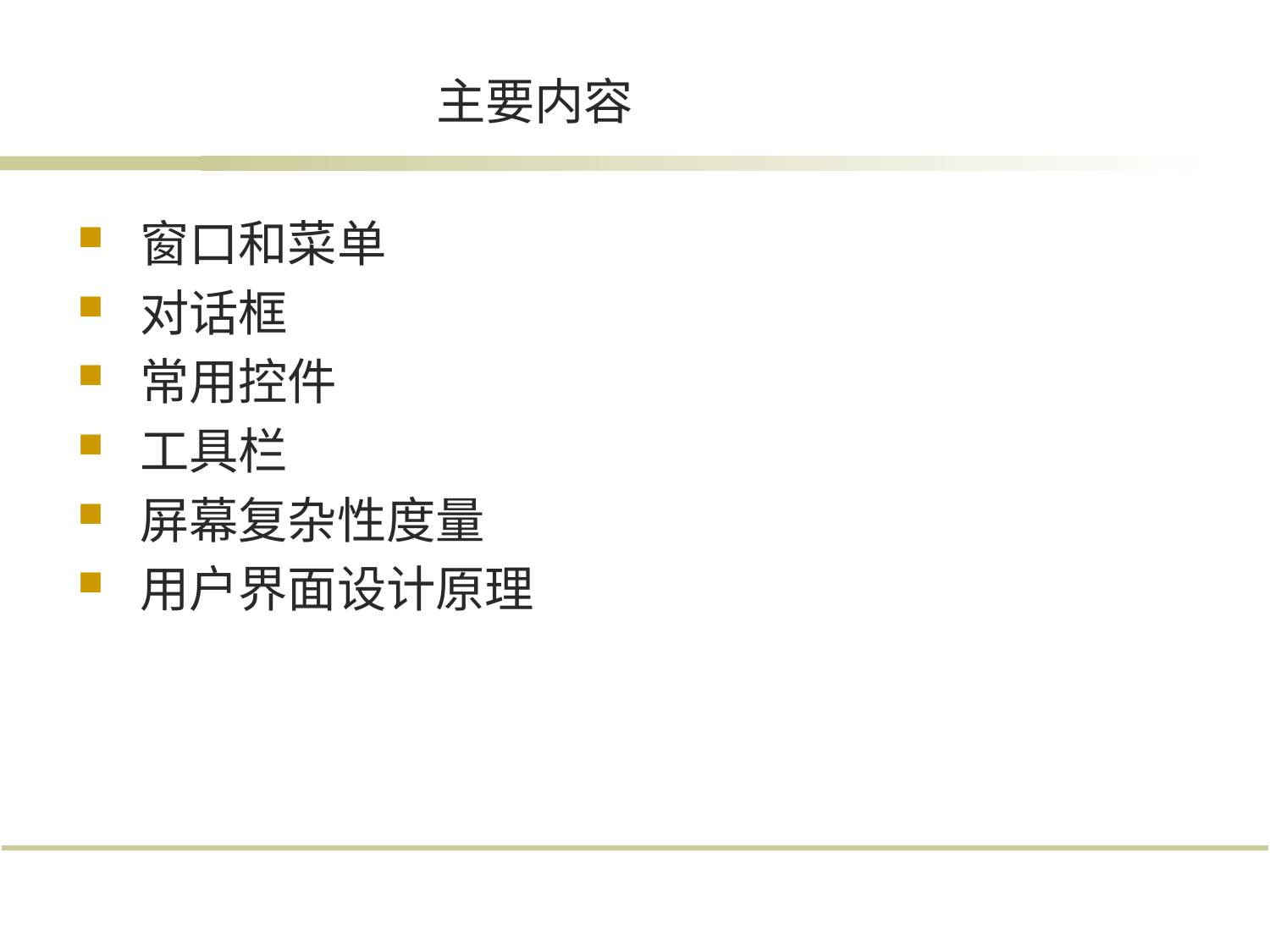

# 主要内容
窗口和菜单
对话框
常用控件
工具栏
屏幕复杂性度量
用户界面设计原理